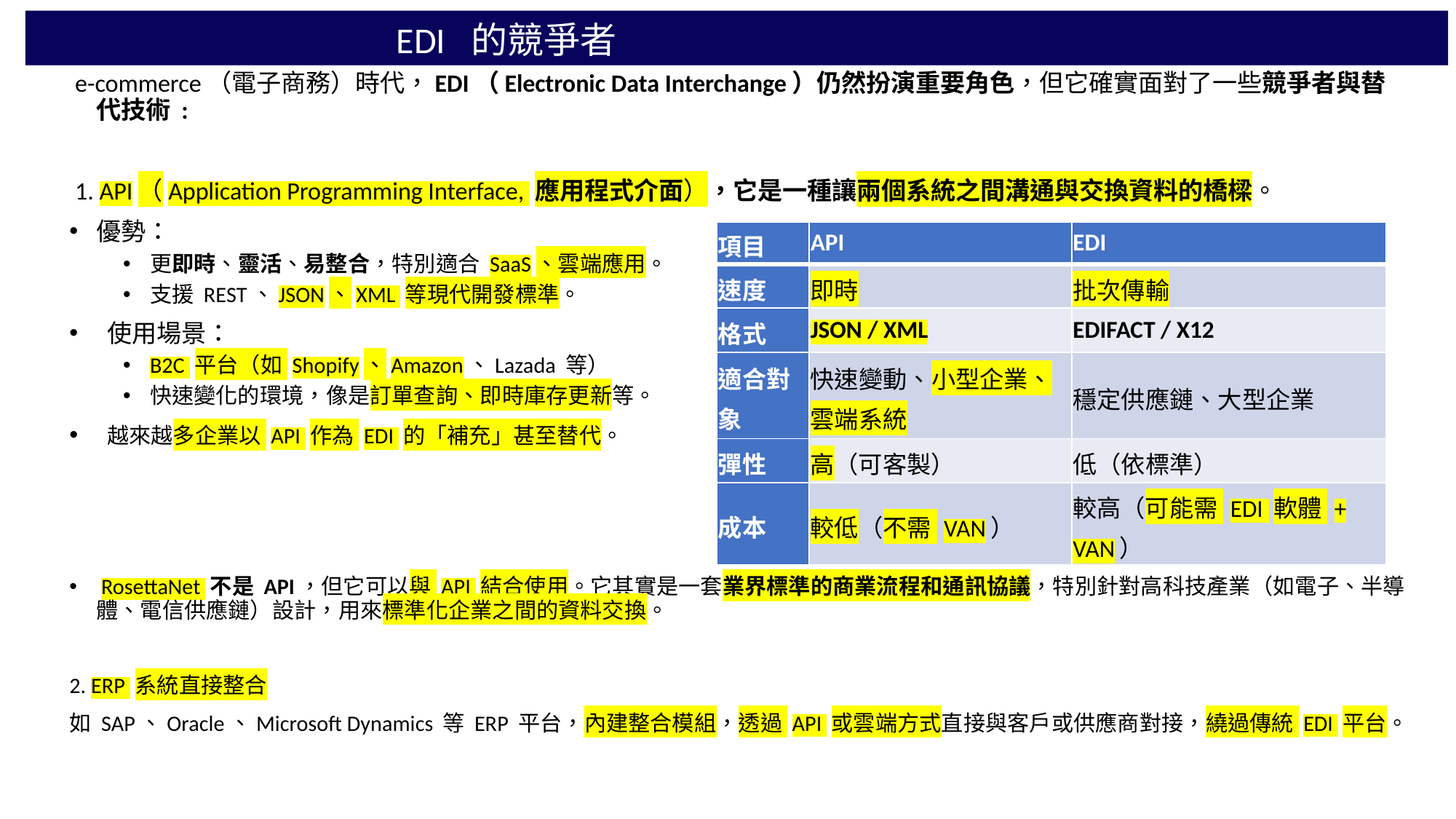

# EDI  的競爭者
 e-commerce（電子商務）時代，EDI（Electronic Data Interchange）仍然扮演重要角色，但它確實面對了一些競爭者與替代技術 :

 1. API（Application Programming Interface, 應用程式介面），它是一種讓兩個系統之間溝通與交換資料的橋樑。
優勢：
更即時、靈活、易整合，特別適合 SaaS、雲端應用。
支援 REST、JSON、XML 等現代開發標準。
 使用場景：
B2C 平台（如 Shopify、Amazon、Lazada 等）
快速變化的環境，像是訂單查詢、即時庫存更新等。
 越來越多企業以 API 作為 EDI 的「補充」甚至替代。

 RosettaNet 不是 API，但它可以與 API 結合使用。它其實是一套業界標準的商業流程和通訊協議，特別針對高科技產業（如電子、半導體、電信供應鏈）設計，用來標準化企業之間的資料交換。

2. ERP 系統直接整合
如 SAP、Oracle、Microsoft Dynamics 等 ERP 平台，內建整合模組，透過 API 或雲端方式直接與客戶或供應商對接，繞過傳統 EDI 平台。

| 項目 | API | EDI |
| --- | --- | --- |
| 速度 | 即時 | 批次傳輸 |
| 格式 | JSON / XML | EDIFACT / X12 |
| 適合對象 | 快速變動、小型企業、雲端系統 | 穩定供應鏈、大型企業 |
| 彈性 | 高（可客製） | 低（依標準） |
| 成本 | 較低（不需 VAN） | 較高（可能需 EDI 軟體 + VAN） |